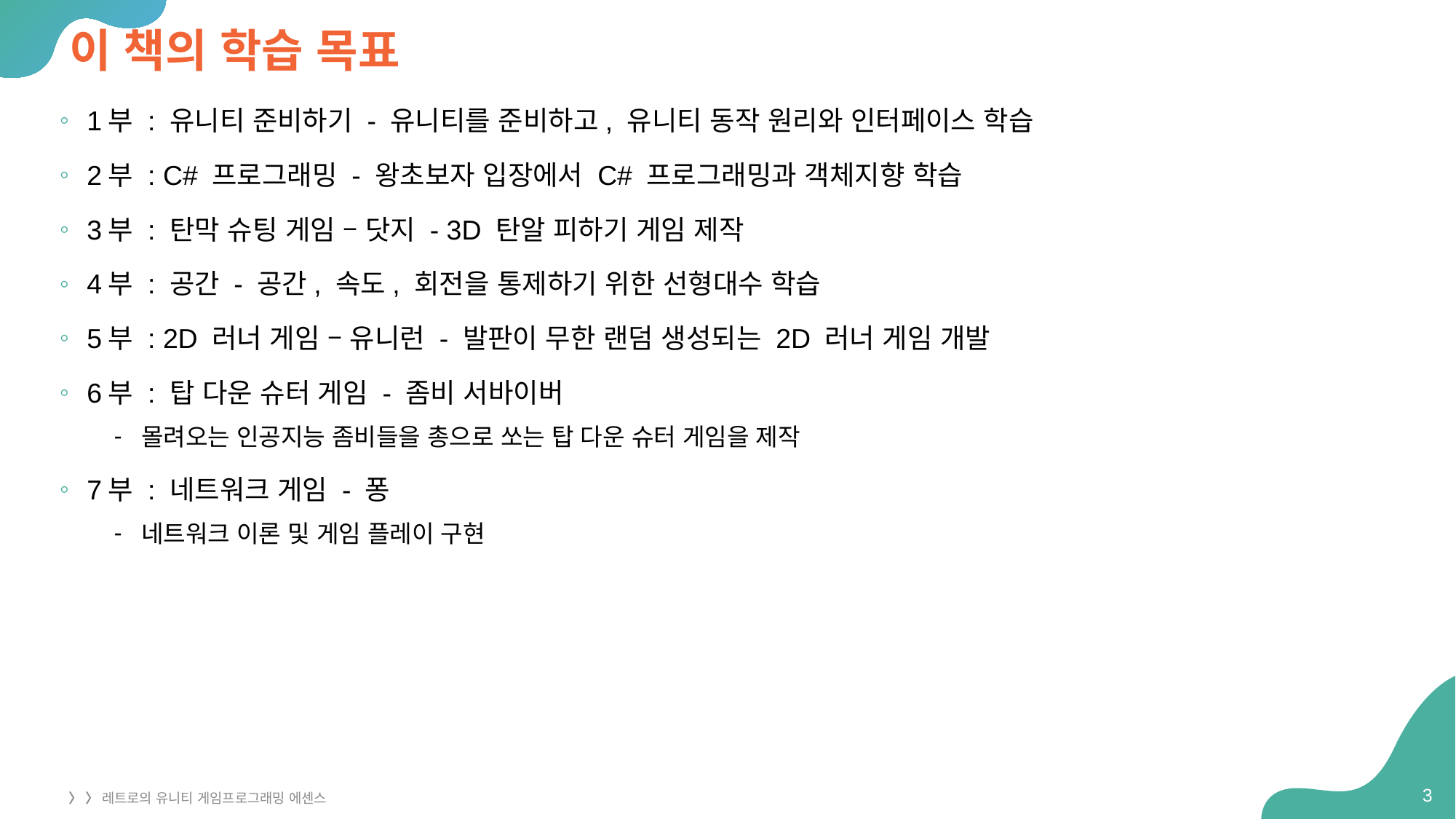

# 이 책의 학습 목표
1부 : 유니티 준비하기 - 유니티를 준비하고, 유니티 동작 원리와 인터페이스 학습
2부 : C# 프로그래밍 - 왕초보자 입장에서 C# 프로그래밍과 객체지향 학습
3부 : 탄막 슈팅 게임 – 닷지 - 3D 탄알 피하기 게임 제작
4부 : 공간 - 공간, 속도, 회전을 통제하기 위한 선형대수 학습
5부 : 2D 러너 게임 – 유니런 - 발판이 무한 랜덤 생성되는 2D 러너 게임 개발
6부 : 탑 다운 슈터 게임 - 좀비 서바이버
몰려오는 인공지능 좀비들을 총으로 쏘는 탑 다운 슈터 게임을 제작
7부 : 네트워크 게임 - 퐁
네트워크 이론 및 게임 플레이 구현
3
〉 〉 레트로의 유니티 게임프로그래밍 에센스